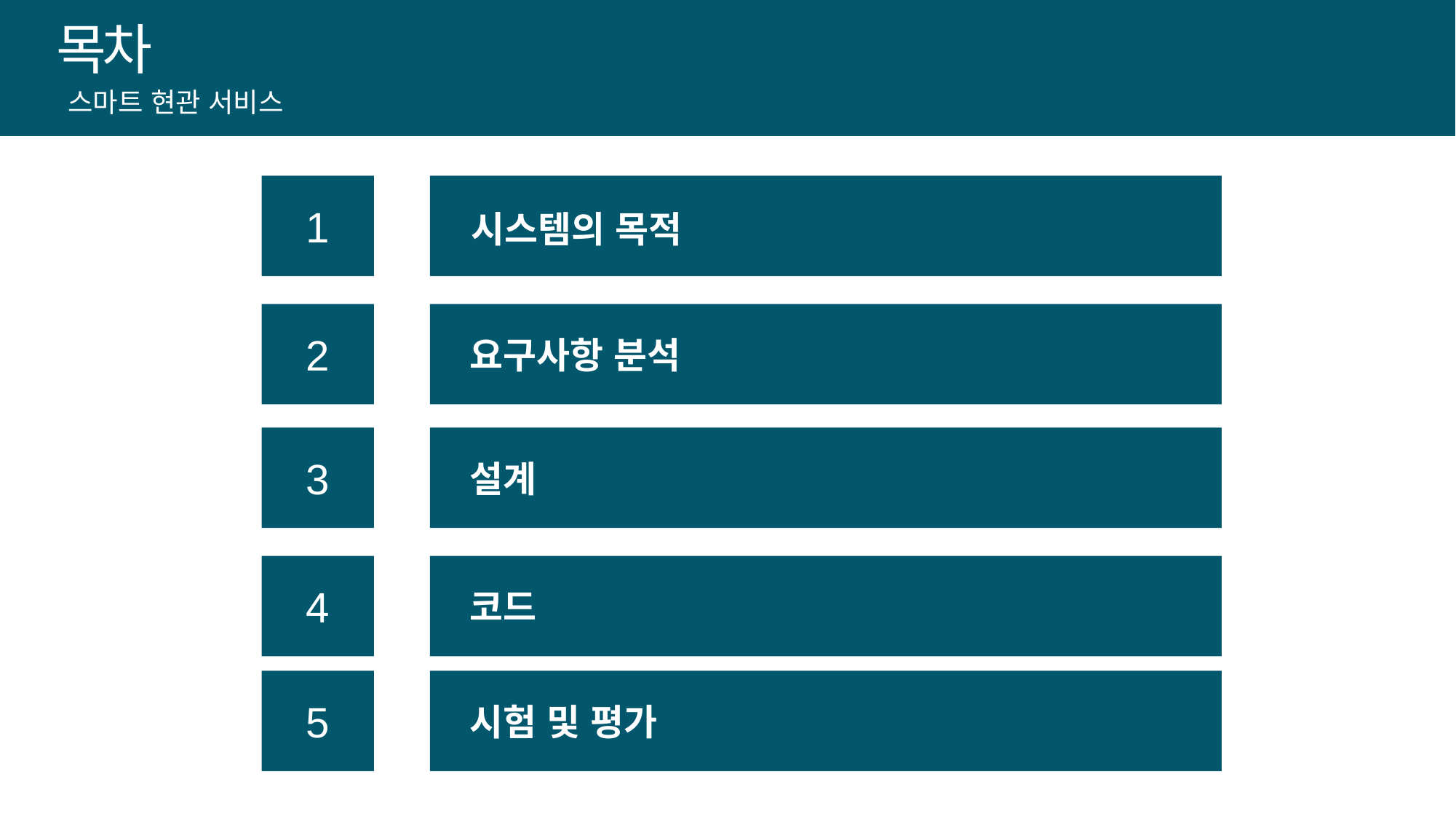

목차
스마트 현관 서비스
1
  시스템의 목적
2
  요구사항 분석
3
  설계
4
  코드
5
  시험 및 평가